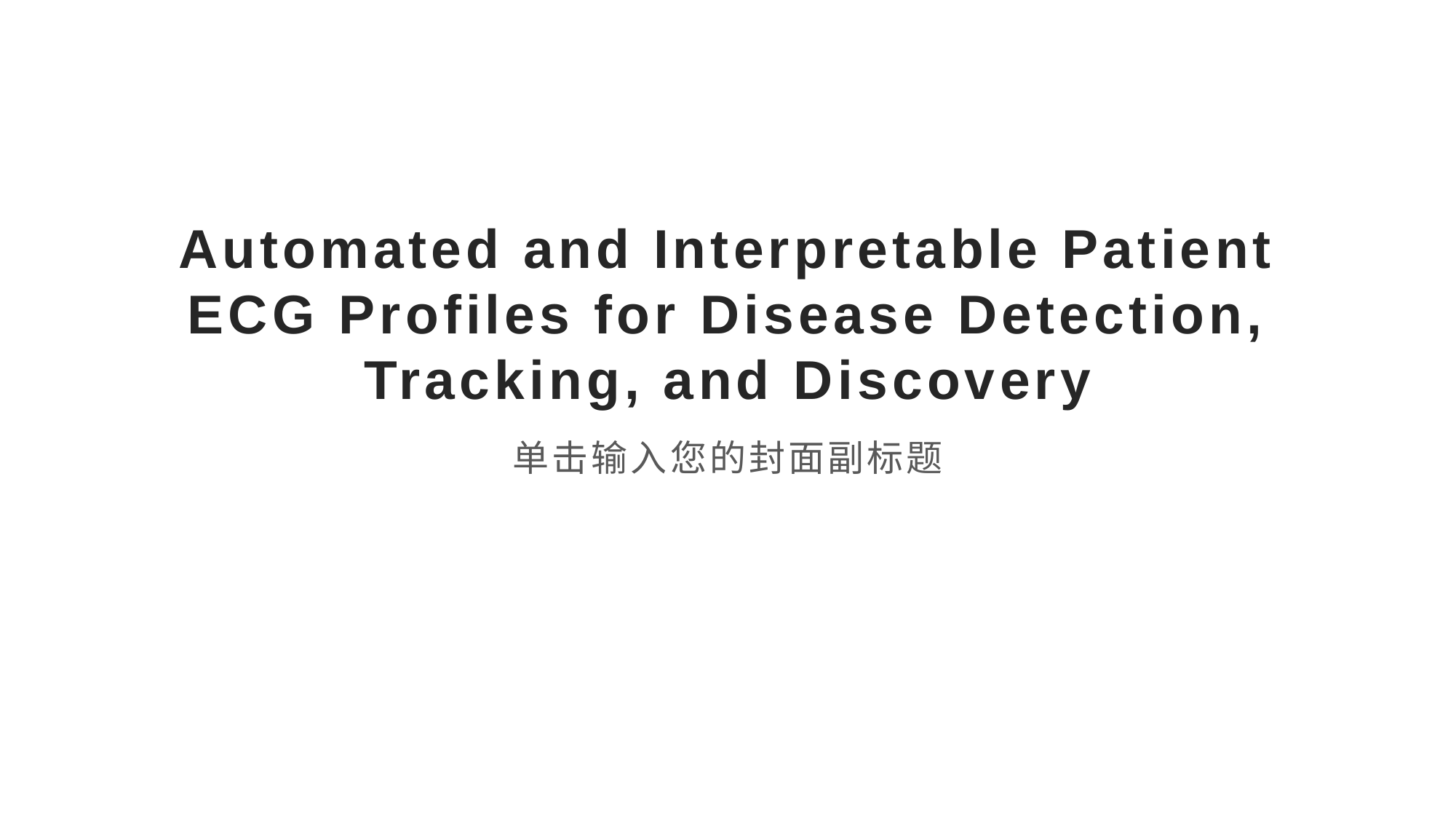

# Automated and Interpretable Patient ECG Profiles for Disease Detection, Tracking, and Discovery
单击输入您的封面副标题